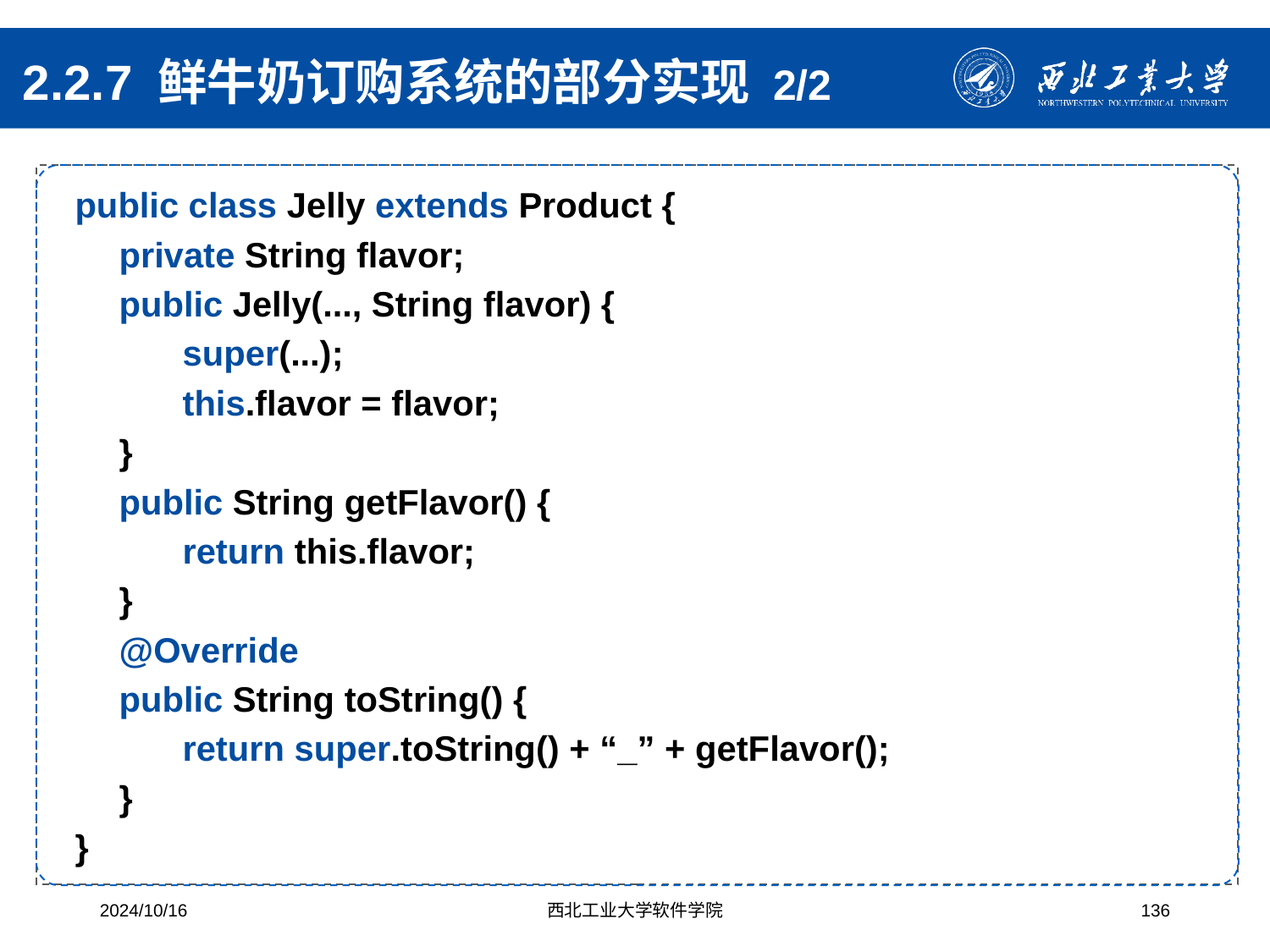

# 2.2.7 鲜牛奶订购系统的部分实现 2/2
  public class Jelly extends Product {
private String flavor;
public Jelly(..., String flavor) {
super(...);
this.flavor = flavor;
}
public String getFlavor() {
return this.flavor;
}
@Override
public String toString() {
return super.toString() + “_” + getFlavor();
}
  }
2024/10/16
西北工业大学软件学院
136